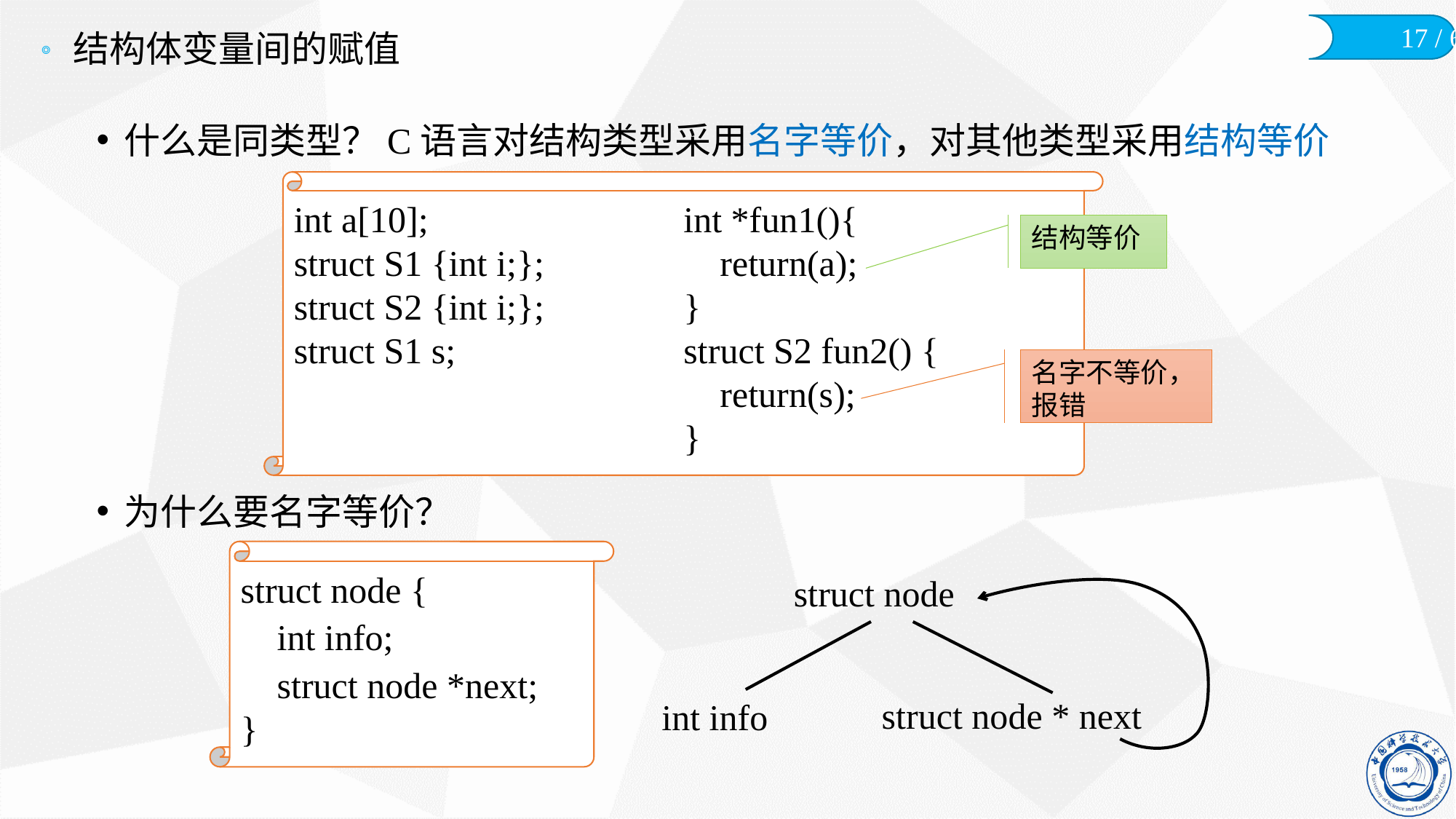

# 结构体变量间的赋值
什么是同类型？C语言对结构类型采用名字等价，对其他类型采用结构等价

为什么要名字等价？
int a[10];
struct S1 {int i;};
struct S2 {int i;};
struct S1 s;

int *fun1(){
    return(a);
}
struct S2 fun2() {
    return(s);
}
结构等价
名字不等价，报错
struct node {
    int info;
    struct node *next;
}
struct node

struct node * next
int info